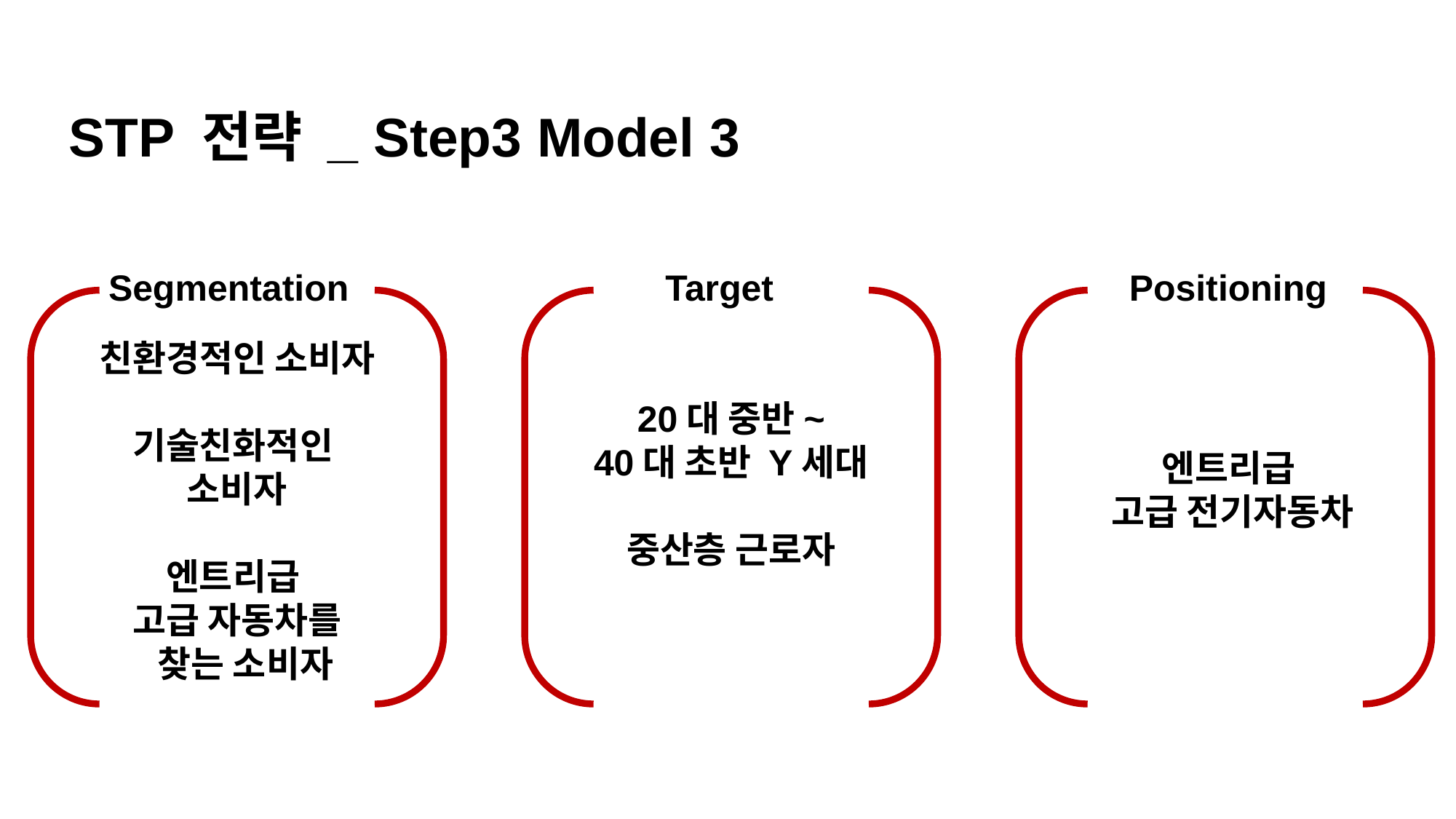

STP 전략 _ Step3 Model 3
Segmentation
Target
Positioning

친환경적인 소비자

기술친화적인
소비자

엔트리급
고급 자동차를
 찾는 소비자

20대 중반~
40대 초반 Y세대

중산층 근로자
엔트리급
고급 전기자동차